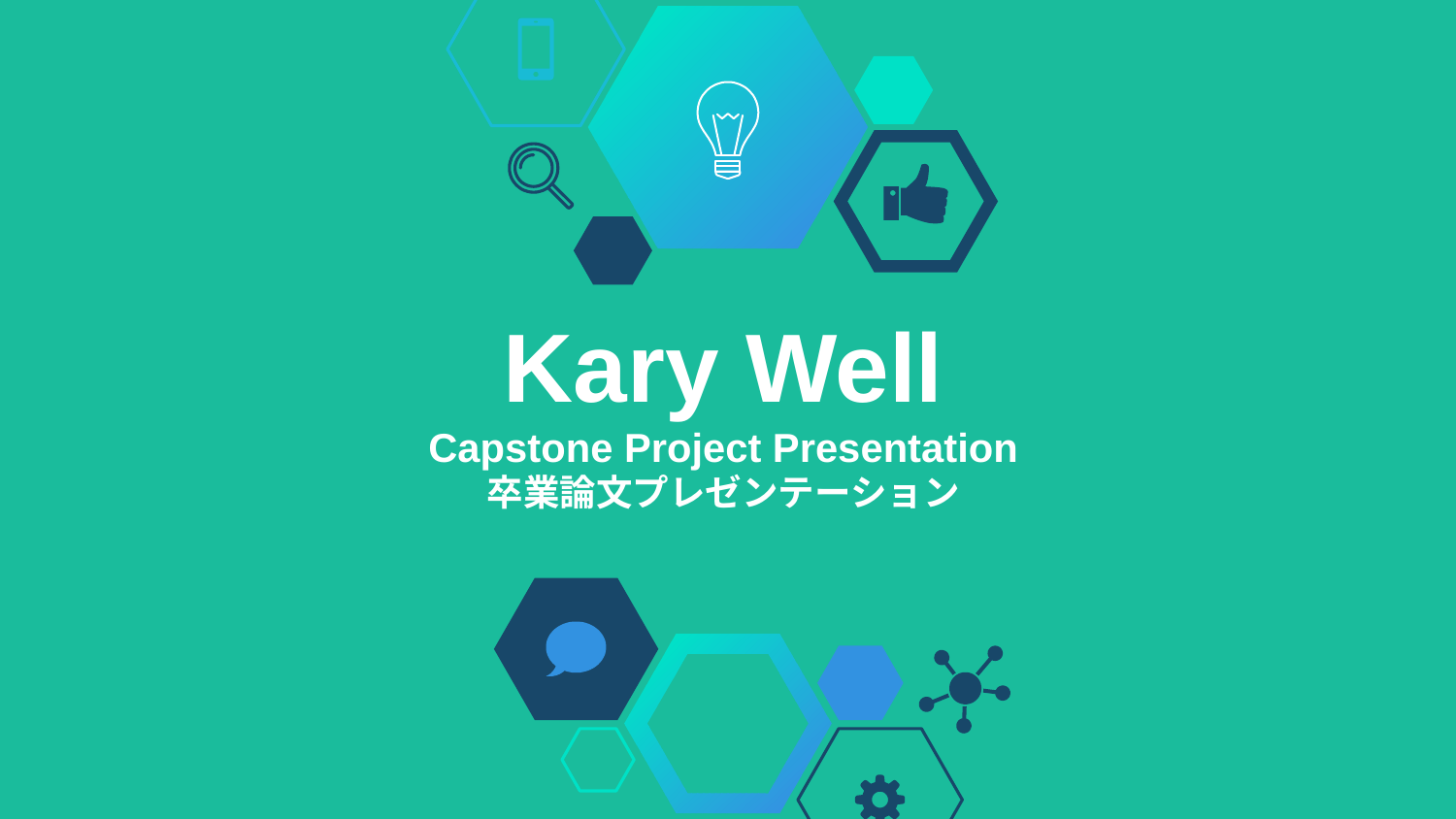

# Kary Well Capstone Project Presentation 卒業論文プレゼンテーション